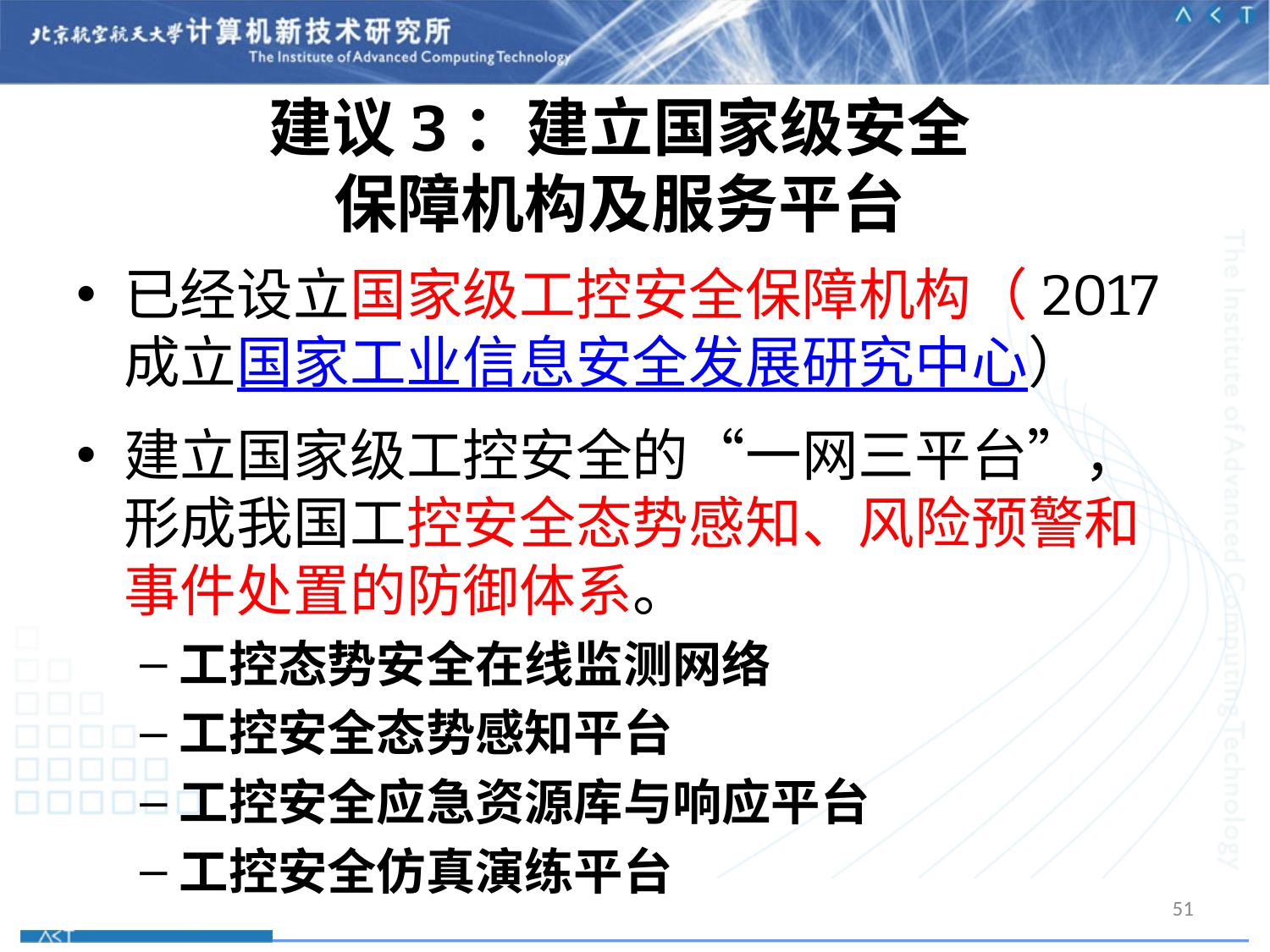

# 建议3：建立国家级安全 保障机构及服务平台
已经设立国家级工控安全保障机构（2017成立国家工业信息安全发展研究中心）
建立国家级工控安全的“一网三平台”，形成我国工控安全态势感知、风险预警和事件处置的防御体系。
工控态势安全在线监测网络
工控安全态势感知平台
工控安全应急资源库与响应平台
工控安全仿真演练平台

51